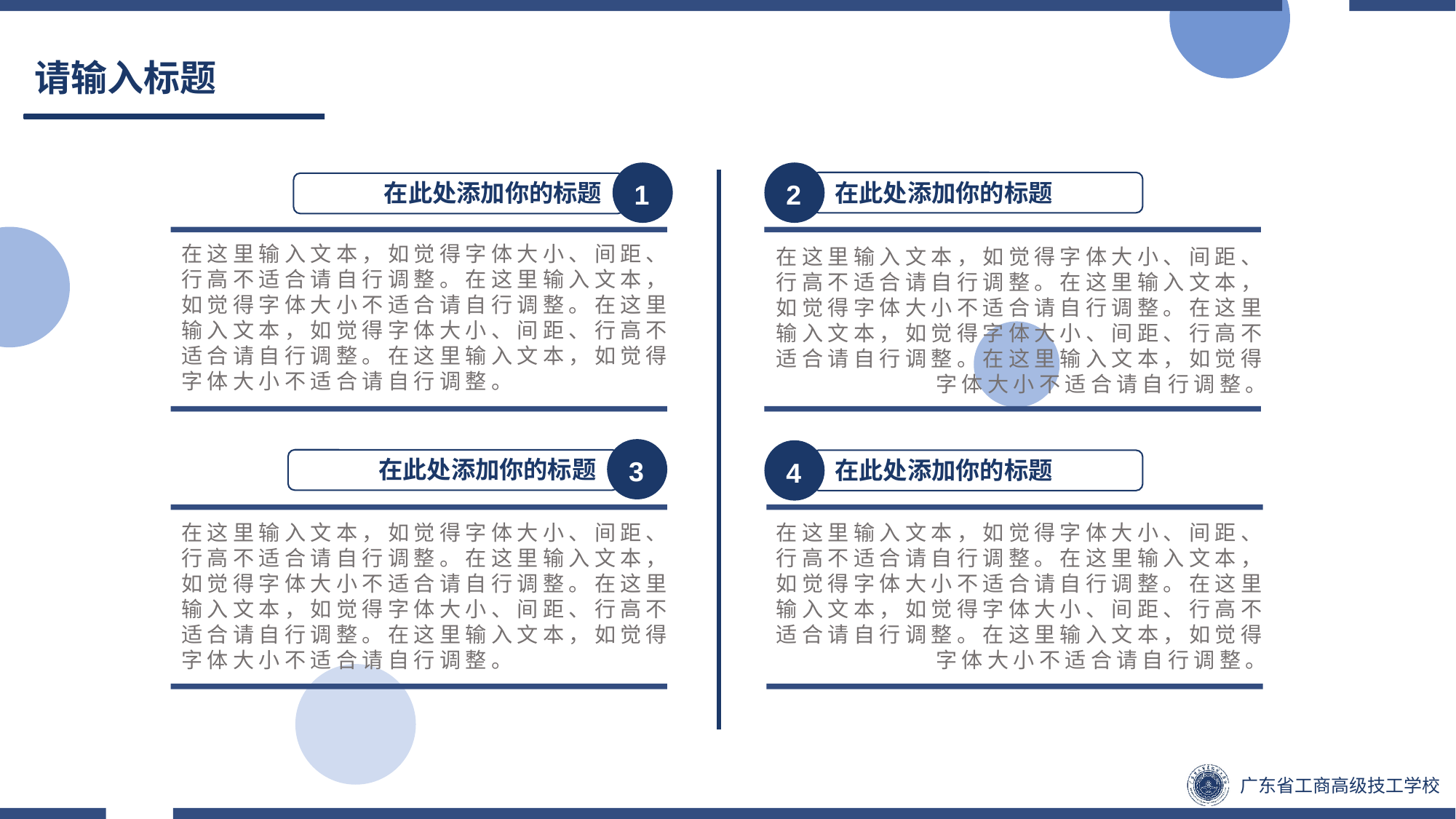

# 请输入标题

在此处添加你的标题
1
2

在此处添加你的标题
1

在这里输入文本，如觉得字体大小、间距、行高不适合请自行调整。在这里输入文本，如觉得字体大小不适合请自行调整。在这里输入文本，如觉得字体大小、间距、行高不适合请自行调整。在这里输入文本，如觉得字体大小不适合请自行调整。
在这里输入文本，如觉得字体大小、间距、行高不适合请自行调整。在这里输入文本，如觉得字体大小不适合请自行调整。在这里输入文本，如觉得字体大小、间距、行高不适合请自行调整。在这里输入文本，如觉得字体大小不适合请自行调整。

在此处添加你的标题
3
1

4

在此处添加你的标题

在这里输入文本，如觉得字体大小、间距、行高不适合请自行调整。在这里输入文本，如觉得字体大小不适合请自行调整。在这里输入文本，如觉得字体大小、间距、行高不适合请自行调整。在这里输入文本，如觉得字体大小不适合请自行调整。
在这里输入文本，如觉得字体大小、间距、行高不适合请自行调整。在这里输入文本，如觉得字体大小不适合请自行调整。在这里输入文本，如觉得字体大小、间距、行高不适合请自行调整。在这里输入文本，如觉得字体大小不适合请自行调整。